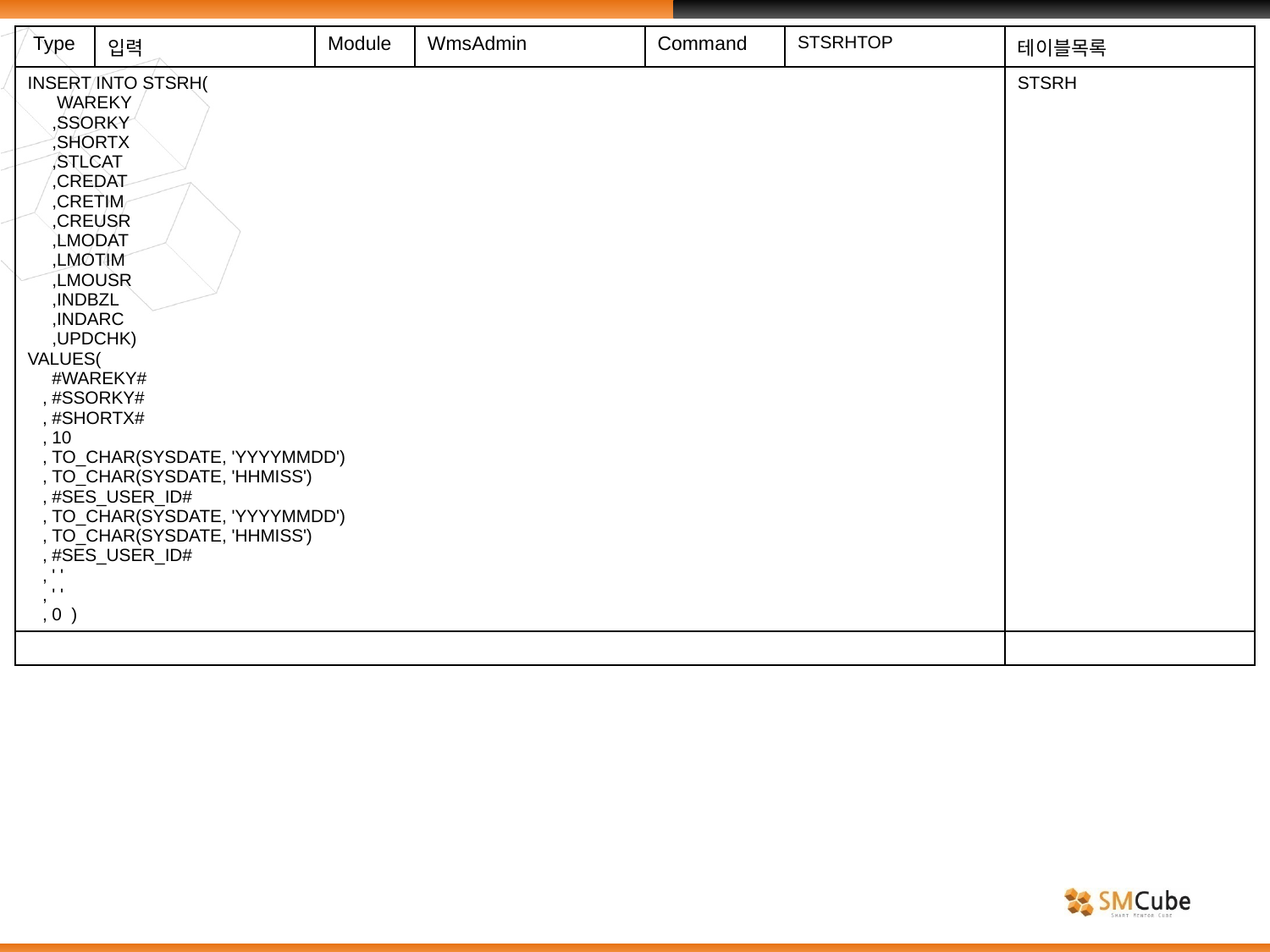

| Type | 입력 | Module | WmsAdmin | Command | STSRHTOP | 테이블목록 |
| --- | --- | --- | --- | --- | --- | --- |
| INSERT INTO STSRH( WAREKY ,SSORKY ,SHORTX ,STLCAT ,CREDAT ,CRETIM ,CREUSR ,LMODAT ,LMOTIM ,LMOUSR ,INDBZL ,INDARC ,UPDCHK) VALUES( #WAREKY# , #SSORKY# , #SHORTX# , 10 , TO\_CHAR(SYSDATE, 'YYYYMMDD') , TO\_CHAR(SYSDATE, 'HHMISS') , #SES\_USER\_ID# , TO\_CHAR(SYSDATE, 'YYYYMMDD') , TO\_CHAR(SYSDATE, 'HHMISS') , #SES\_USER\_ID# , ' ' , ' ' , 0 ) |  |  |  |  |  | STSRH |
|  |  |  |  |  |  |  |